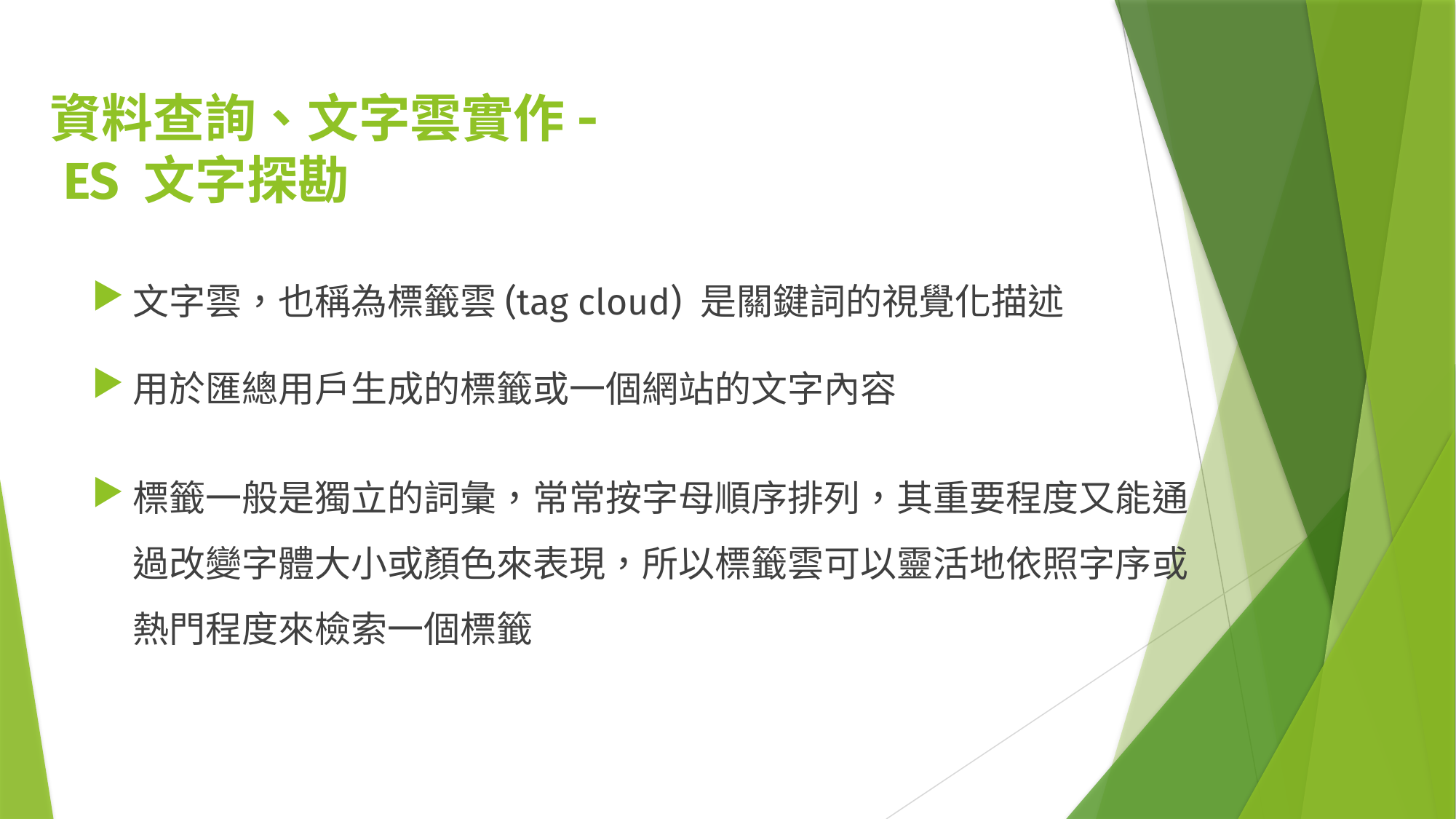

資料查詢、文字雲實作-
    ES 文字探勘
文字雲，也稱為標籤雲(tag cloud) 是關鍵詞的視覺化描述

用於匯總用戶生成的標籤或一個網站的文字內容

標籤一般是獨立的詞彙，常常按字母順序排列，其重要程度又能通過改變字體大小或顏色來表現，所以標籤雲可以靈活地依照字序或熱門程度來檢索一個標籤